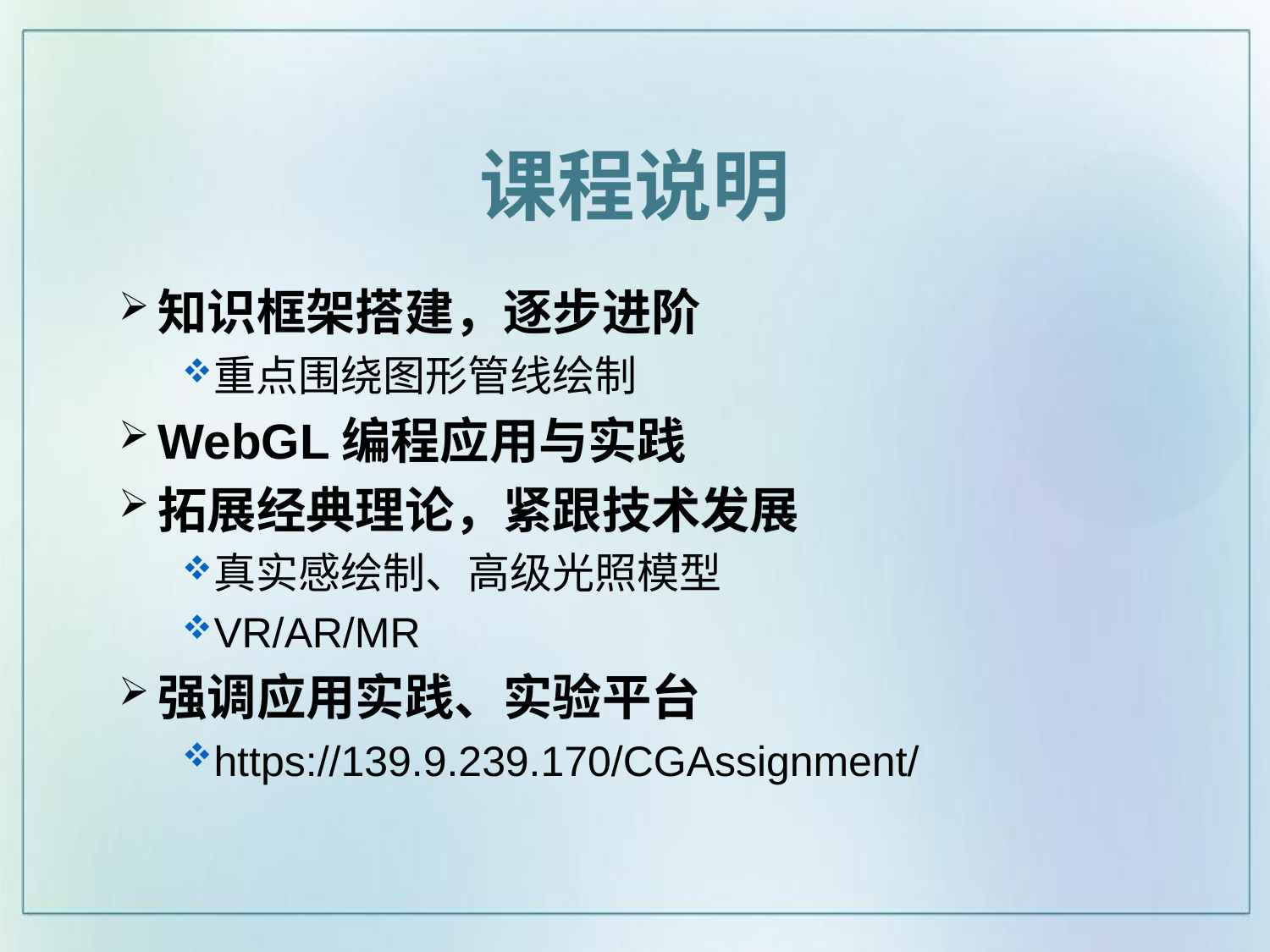

课程说明
知识框架搭建，逐步进阶
重点围绕图形管线绘制
WebGL编程应用与实践
拓展经典理论，紧跟技术发展
真实感绘制、高级光照模型
VR/AR/MR
强调应用实践、实验平台
https://139.9.239.170/CGAssignment/